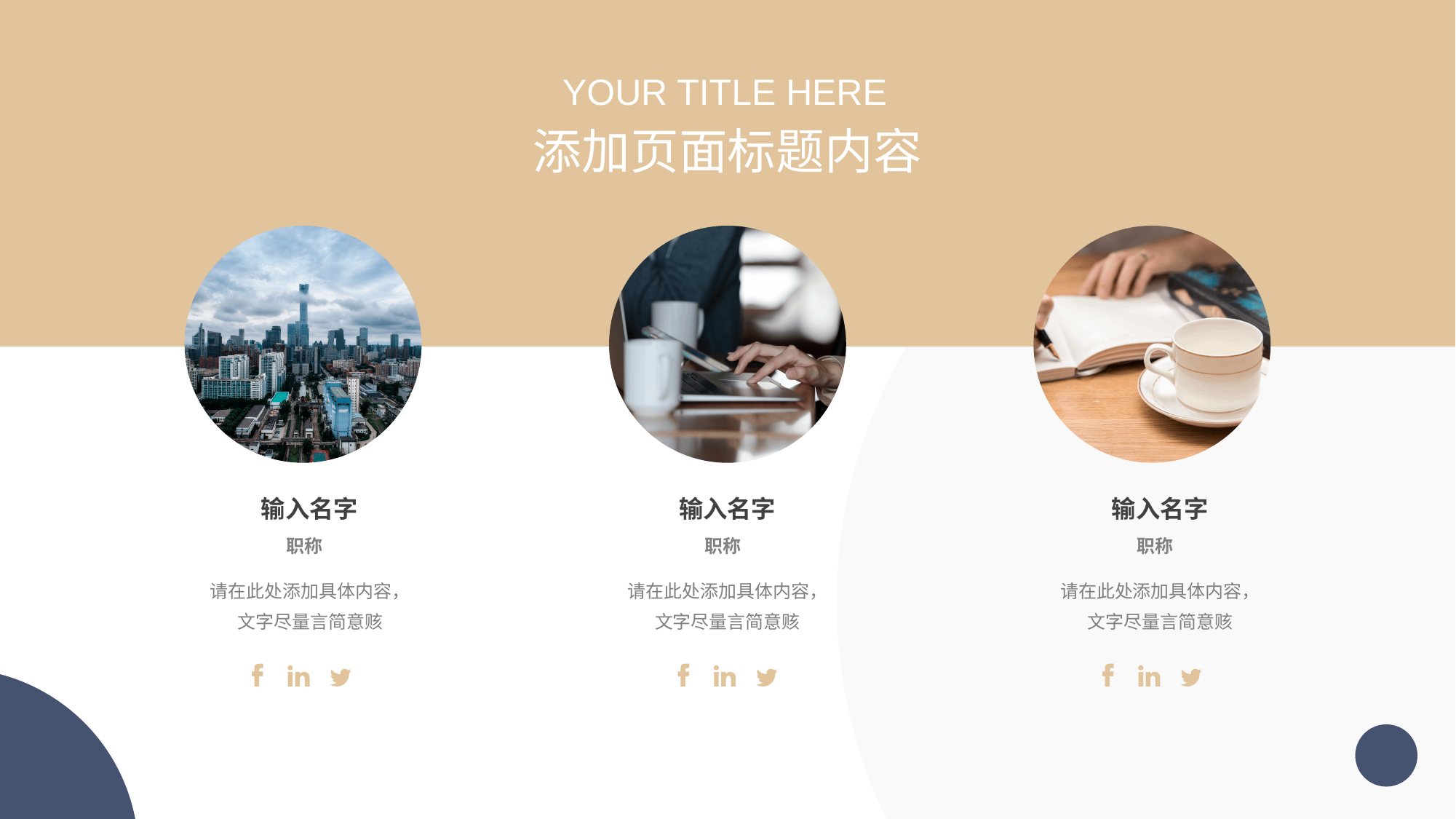

页面标题内容

YOUR TITLE HERE
添加页面标题内容

输入名字
输入名字
输入名字
职称
职称
职称
请在此处添加具体内容，文字尽量言简意赅
请在此处添加具体内容，文字尽量言简意赅
请在此处添加具体内容，文字尽量言简意赅